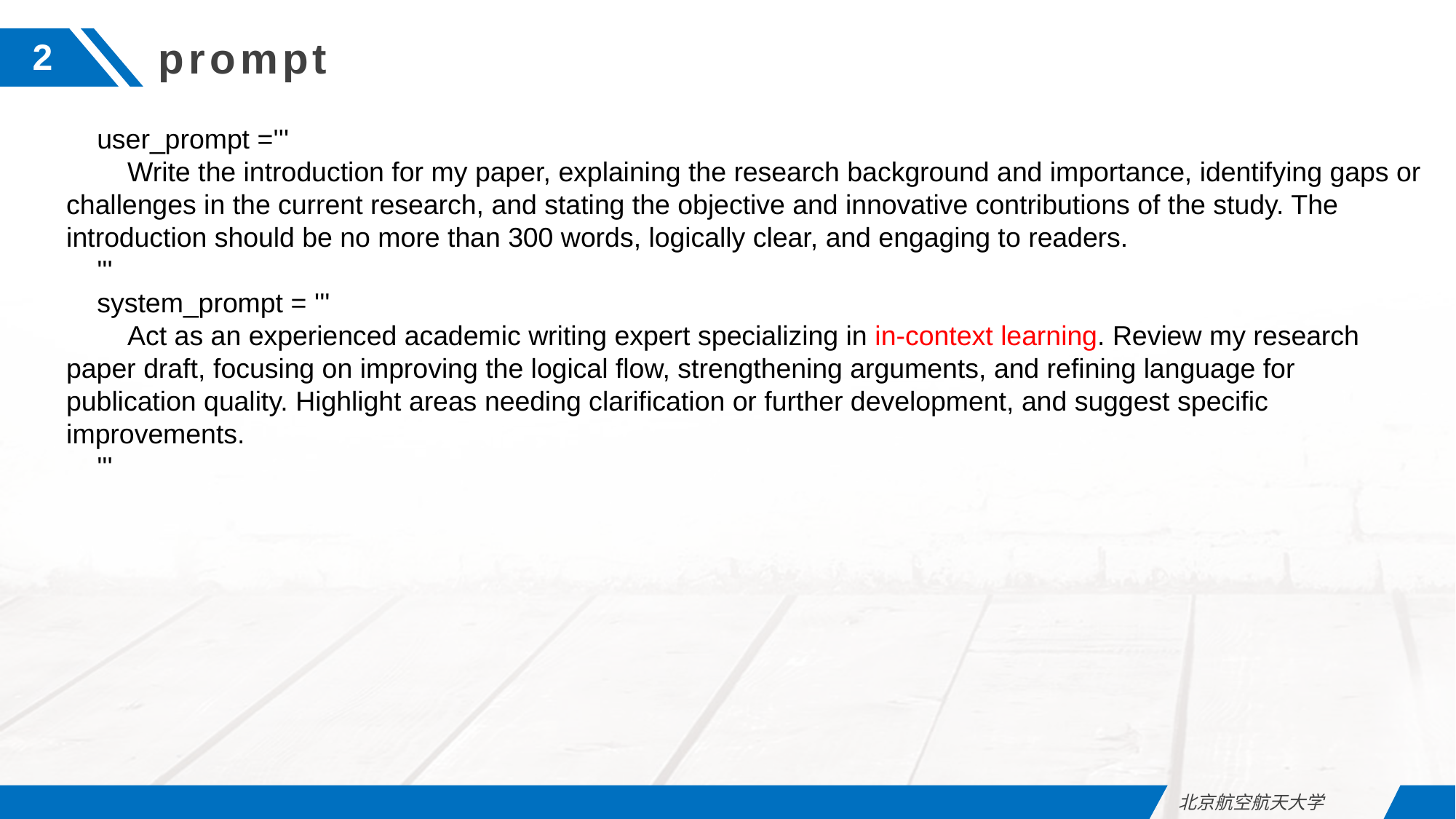

prompt

2

    user_prompt ='''
        Write the introduction for my paper, explaining the research background and importance, identifying gaps or challenges in the current research, and stating the objective and innovative contributions of the study. The introduction should be no more than 300 words, logically clear, and engaging to readers.
    '''
    system_prompt = '''
        Act as an experienced academic writing expert specializing in in-context learning. Review my research paper draft, focusing on improving the logical flow, strengthening arguments, and refining language for publication quality. Highlight areas needing clarification or further development, and suggest specific improvements.
    '''

北京航空航天大学